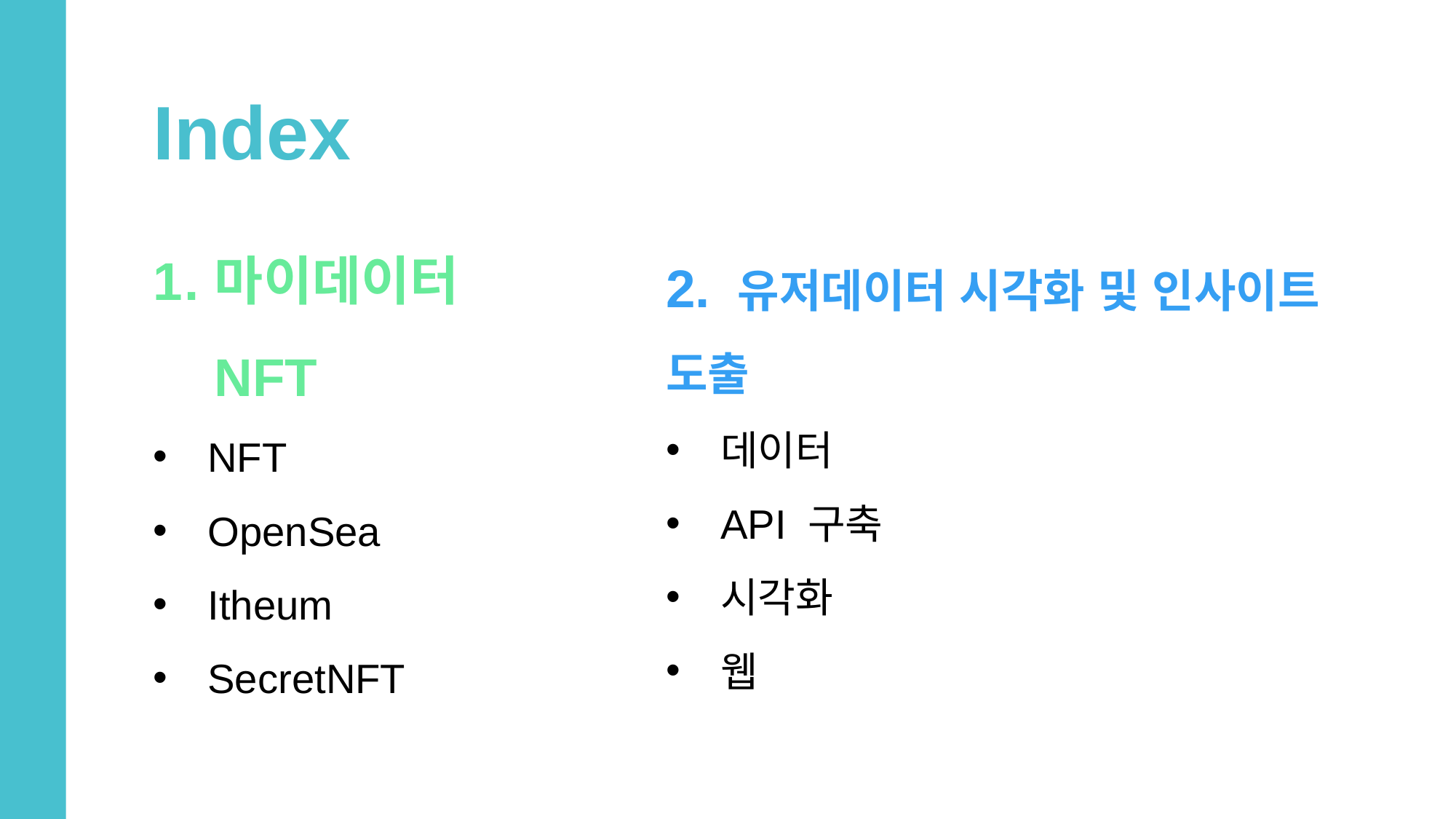

Index
2. 유저데이터 시각화 및 인사이트 도출
데이터
API 구축
시각화
웹
마이데이터 NFT
NFT
OpenSea
Itheum
SecretNFT